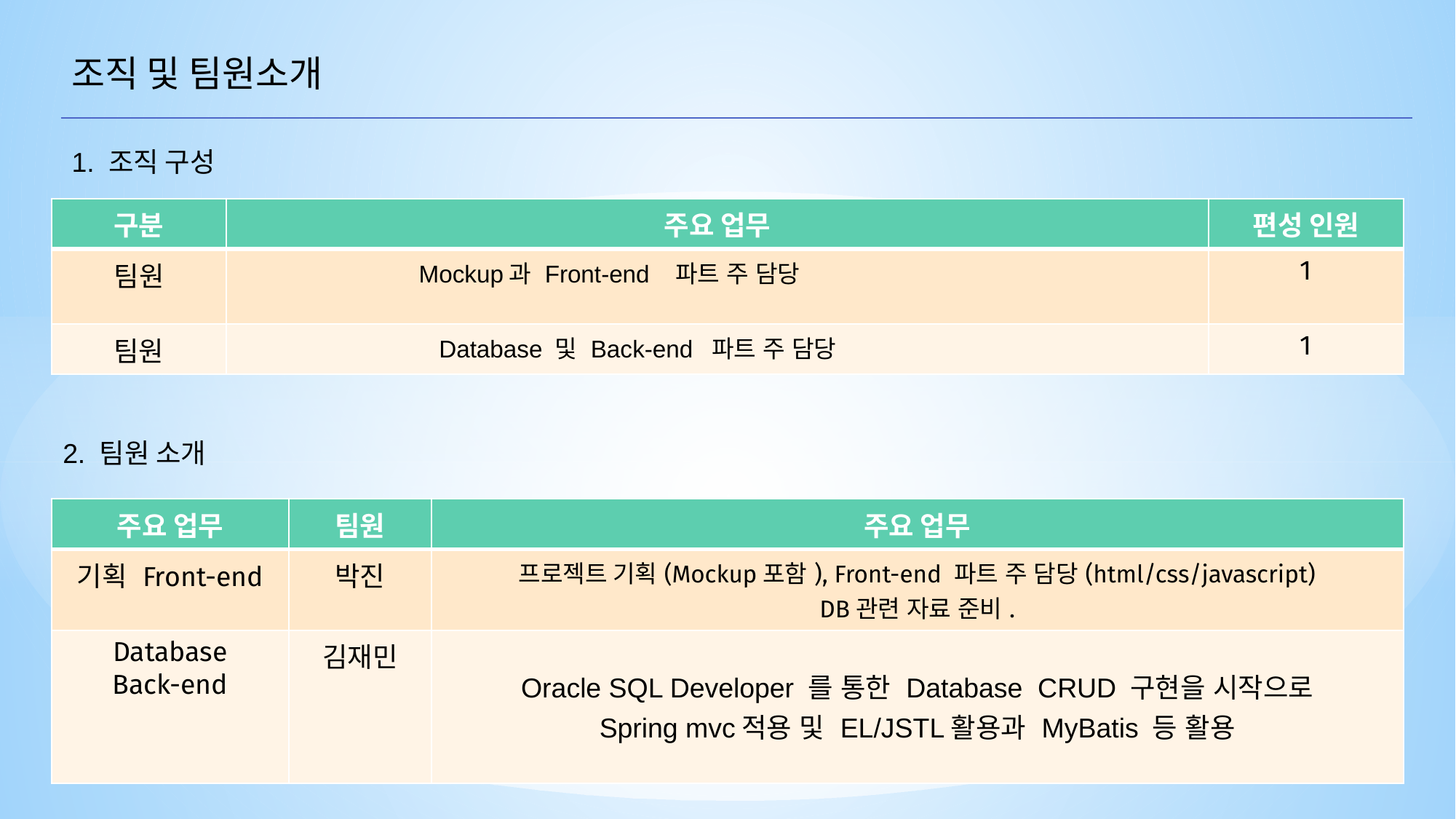

조직 및 팀원소개
1. 조직 구성
| 구분 | 주요 업무 | 편성 인원 |
| --- | --- | --- |
| 팀원 | Mockup과 Front-end 파트 주 담당 | 1 |
| 팀원 | Database 및 Back-end 파트 주 담당 | 1 |
2. 팀원 소개
| 주요 업무 | 팀원 | 주요 업무 |
| --- | --- | --- |
| 기획 Front-end | 박진 | 프로젝트 기획(Mockup포함), Front-end 파트 주 담당(html/css/javascript) DB관련 자료 준비. |
| Database Back-end | 김재민 | Oracle SQL Developer 를 통한 Database CRUD 구현을 시작으로 Spring mvc적용 및 EL/JSTL활용과 MyBatis 등 활용 |